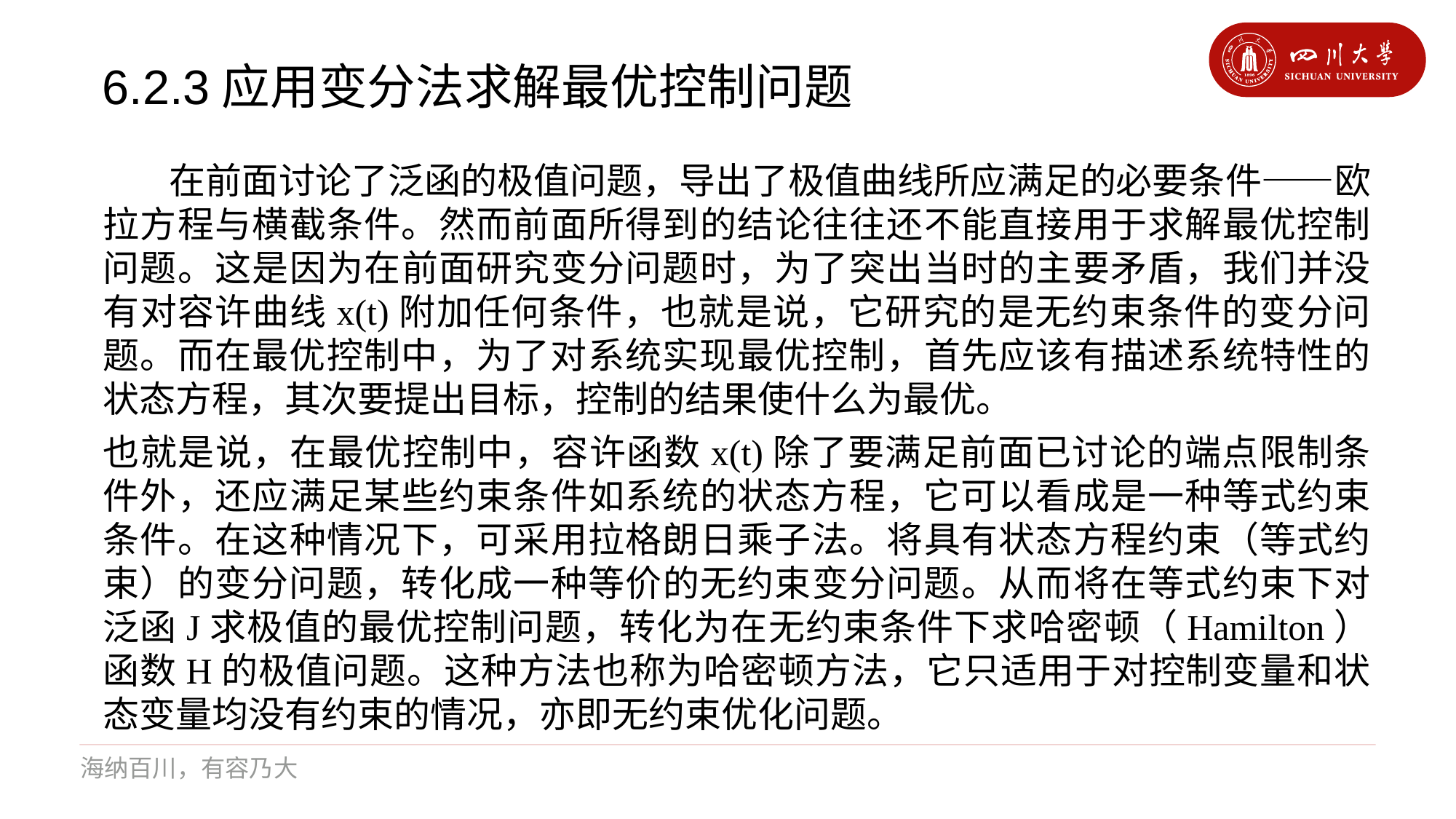

# 6.2.3应用变分法求解最优控制问题
       在前面讨论了泛函的极值问题，导出了极值曲线所应满足的必要条件——欧拉方程与横截条件。然而前面所得到的结论往往还不能直接用于求解最优控制问题。这是因为在前面研究变分问题时，为了突出当时的主要矛盾，我们并没有对容许曲线x(t)附加任何条件，也就是说，它研究的是无约束条件的变分问题。而在最优控制中，为了对系统实现最优控制，首先应该有描述系统特性的状态方程，其次要提出目标，控制的结果使什么为最优。
也就是说，在最优控制中，容许函数x(t)除了要满足前面已讨论的端点限制条件外，还应满足某些约束条件如系统的状态方程，它可以看成是一种等式约束条件。在这种情况下，可采用拉格朗日乘子法。将具有状态方程约束（等式约束）的变分问题，转化成一种等价的无约束变分问题。从而将在等式约束下对泛函J求极值的最优控制问题，转化为在无约束条件下求哈密顿（Hamilton）函数H的极值问题。这种方法也称为哈密顿方法，它只适用于对控制变量和状态变量均没有约束的情况，亦即无约束优化问题。